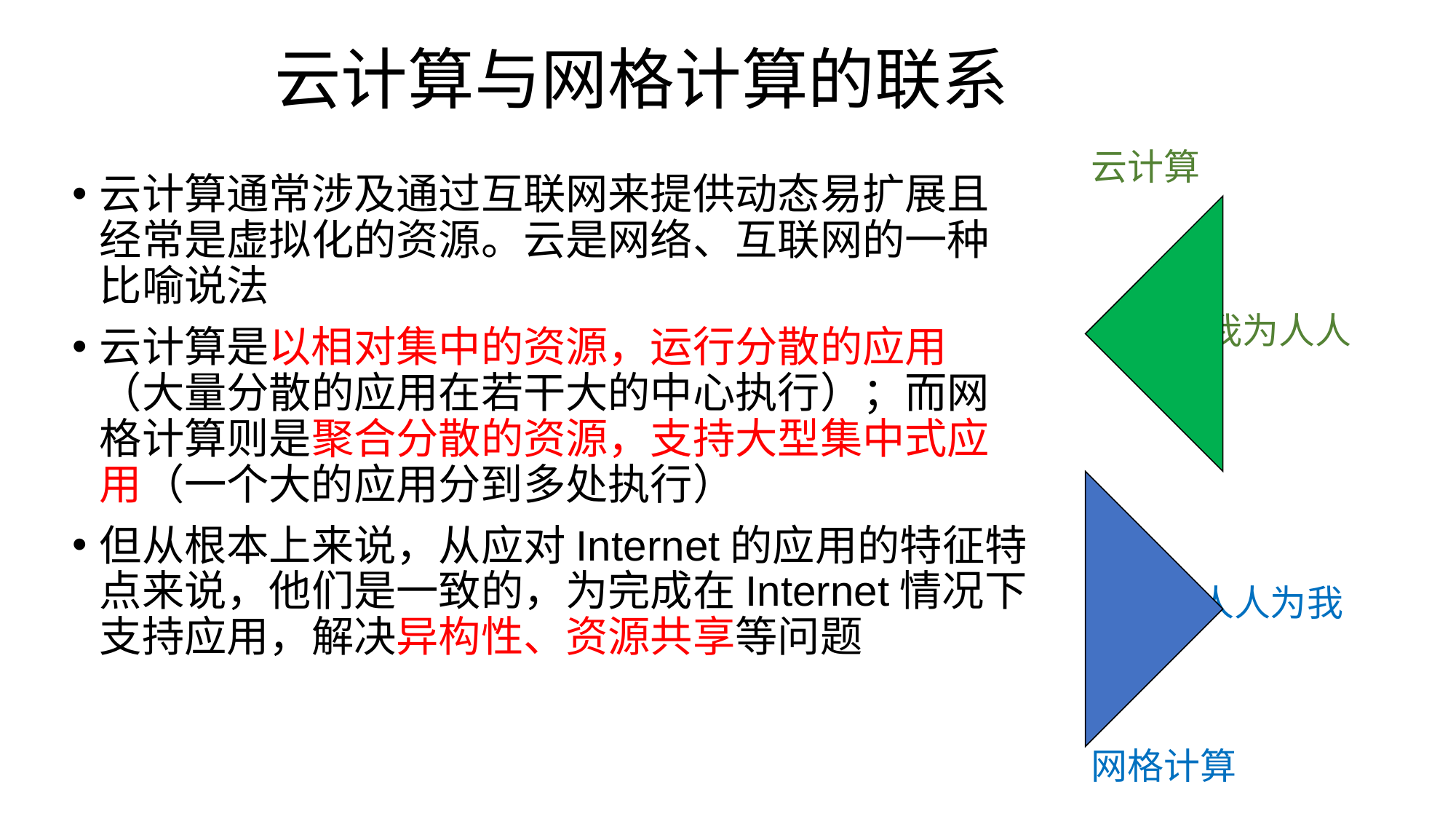

# 云计算与网格计算的联系
云计算

             我为人人

            人人为我

网格计算
云计算通常涉及通过互联网来提供动态易扩展且经常是虚拟化的资源。云是网络、互联网的一种比喻说法
云计算是以相对集中的资源，运行分散的应用（大量分散的应用在若干大的中心执行）；而网格计算则是聚合分散的资源，支持大型集中式应用（一个大的应用分到多处执行）
但从根本上来说，从应对Internet的应用的特征特点来说，他们是一致的，为完成在Internet情况下支持应用，解决异构性、资源共享等问题